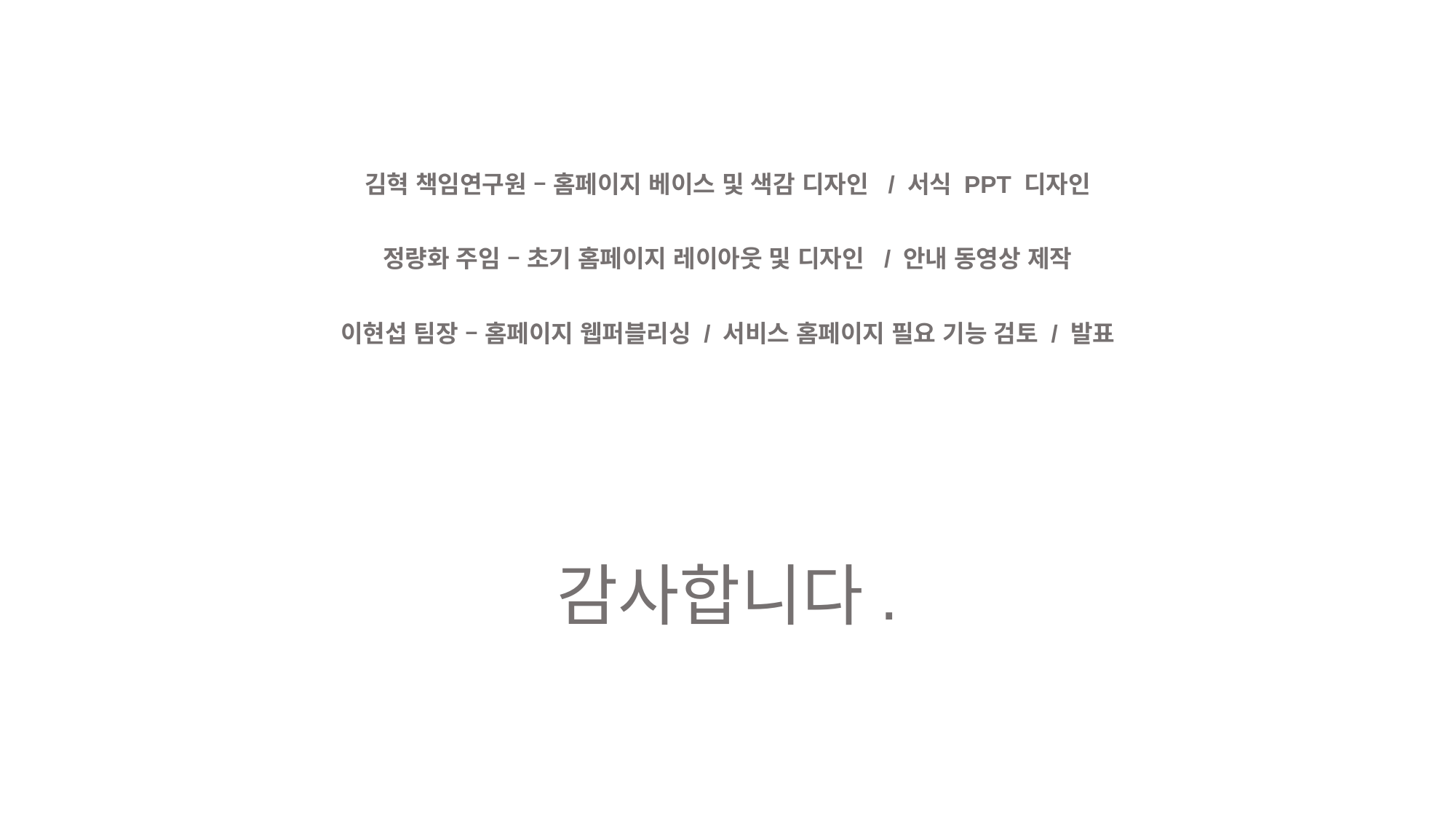

김혁 책임연구원 – 홈페이지 베이스 및 색감 디자인  / 서식 PPT 디자인
정량화 주임 – 초기 홈페이지 레이아웃 및 디자인  / 안내 동영상 제작
이현섭 팀장 – 홈페이지 웹퍼블리싱 / 서비스 홈페이지 필요 기능 검토 / 발표
# 감사합니다.